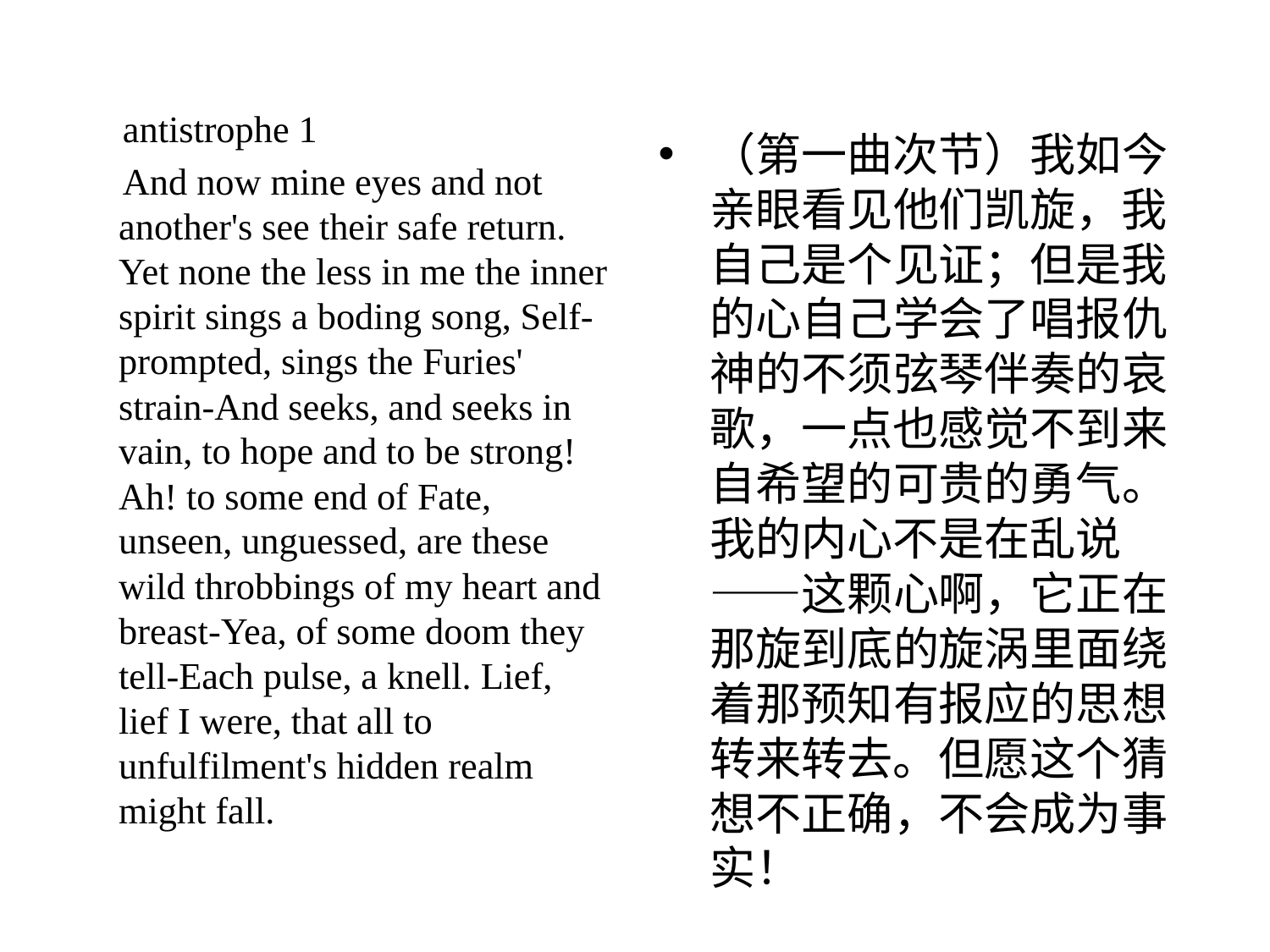

antistrophe 1
     And now mine eyes and not another's see their safe return. Yet none the less in me the inner spirit sings a boding song, Self-prompted, sings the Furies' strain-And seeks, and seeks in vain, to hope and to be strong! Ah! to some end of Fate, unseen, unguessed, are these wild throbbings of my heart and breast-Yea, of some doom they tell-Each pulse, a knell. Lief, lief I were, that all to unfulfilment's hidden realm might fall.

（第一曲次节）我如今亲眼看见他们凯旋，我自己是个见证；但是我的心自己学会了唱报仇神的不须弦琴伴奏的哀歌，一点也感觉不到来自希望的可贵的勇气。我的内心不是在乱说——这颗心啊，它正在那旋到底的旋涡里面绕着那预知有报应的思想转来转去。但愿这个猜想不正确，不会成为事实！